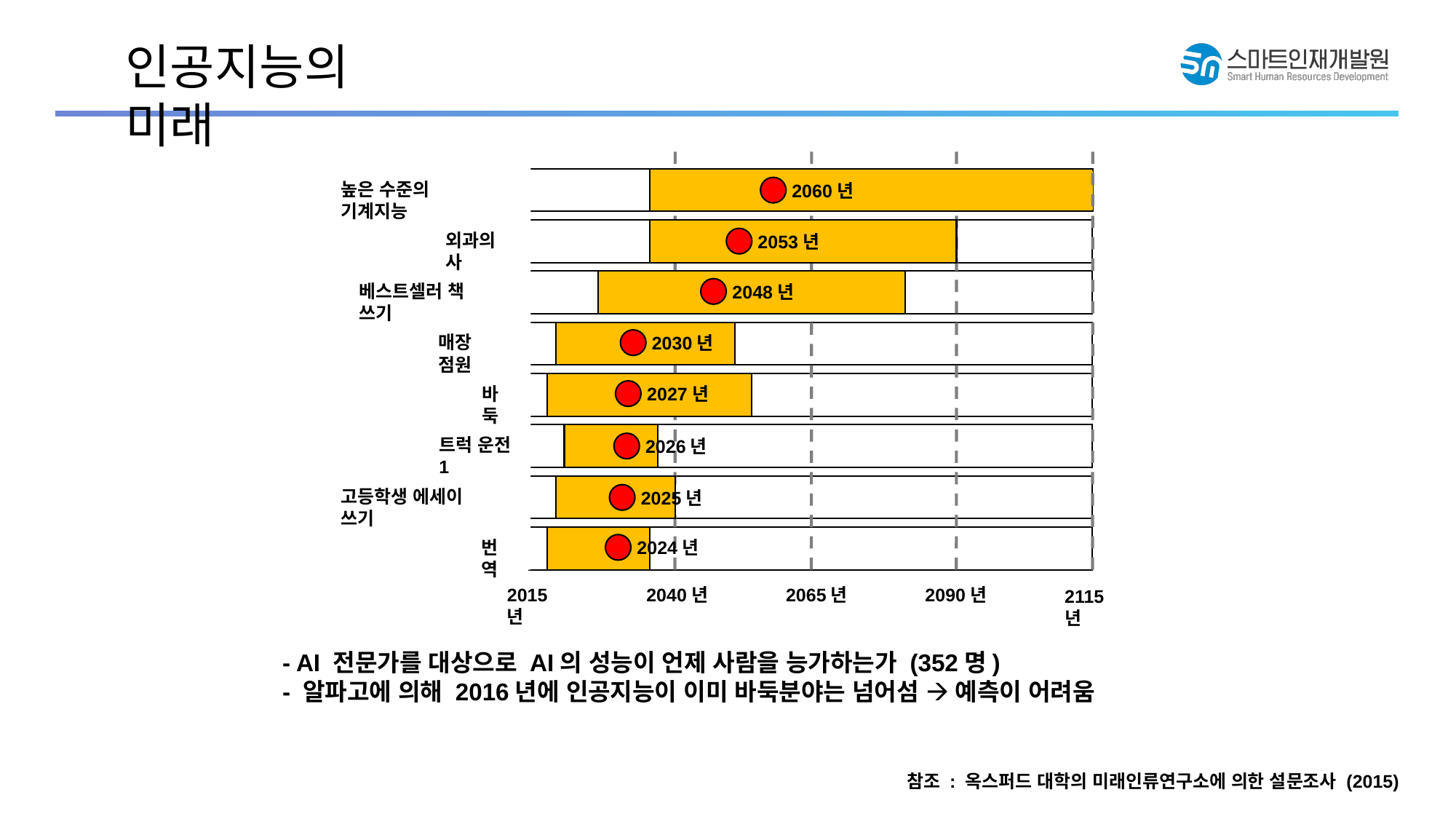

인공지능의 미래

높은 수준의 기계지능
2060년

외과의사
2053년

베스트셀러 책 쓰기
2048년

매장 점원
2030년

바둑
2027년

트럭 운전1
2026년

고등학생 에세이 쓰기
2025년

번역
2024년

2015년
2040년
2065년
2090년
2115년
- AI 전문가를 대상으로 AI의 성능이 언제 사람을 능가하는가 (352명)
- 알파고에 의해 2016년에 인공지능이 이미 바둑분야는 넘어섬 🡪 예측이 어려움
참조 : 옥스퍼드 대학의 미래인류연구소에 의한 설문조사 (2015)